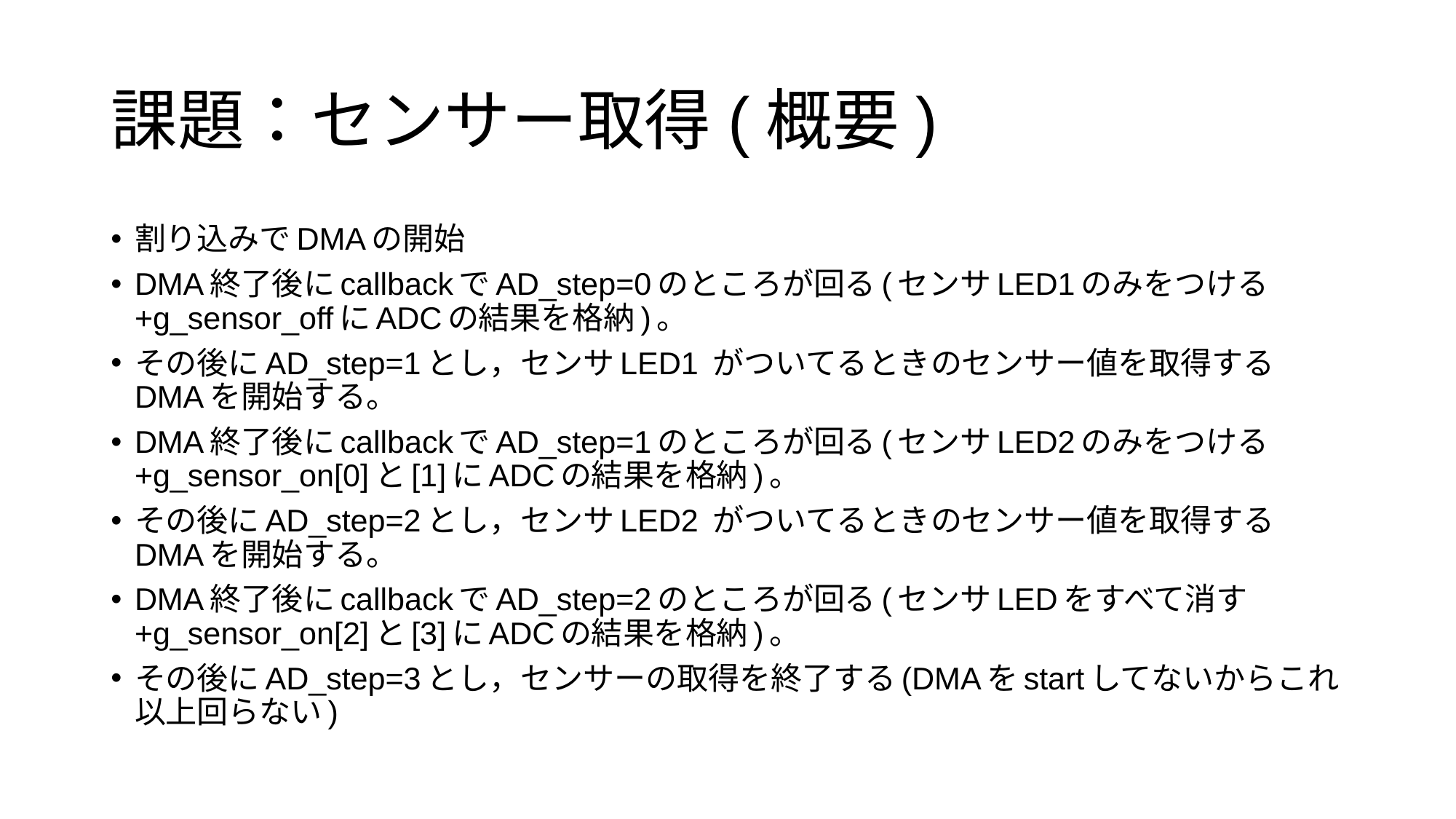

# 課題：センサー取得(概要)
割り込みでDMAの開始
DMA終了後にcallbackでAD_step=0のところが回る(センサLED1のみをつける+g_sensor_offにADCの結果を格納)。
その後にAD_step=1とし，センサLED1 がついてるときのセンサー値を取得するDMAを開始する。
DMA終了後にcallbackでAD_step=1のところが回る(センサLED2のみをつける+g_sensor_on[0]と[1]にADCの結果を格納)。
その後にAD_step=2とし，センサLED2 がついてるときのセンサー値を取得するDMAを開始する。
DMA終了後にcallbackでAD_step=2のところが回る(センサLEDをすべて消す+g_sensor_on[2]と[3]にADCの結果を格納)。
その後にAD_step=3とし，センサーの取得を終了する(DMAをstartしてないからこれ以上回らない)